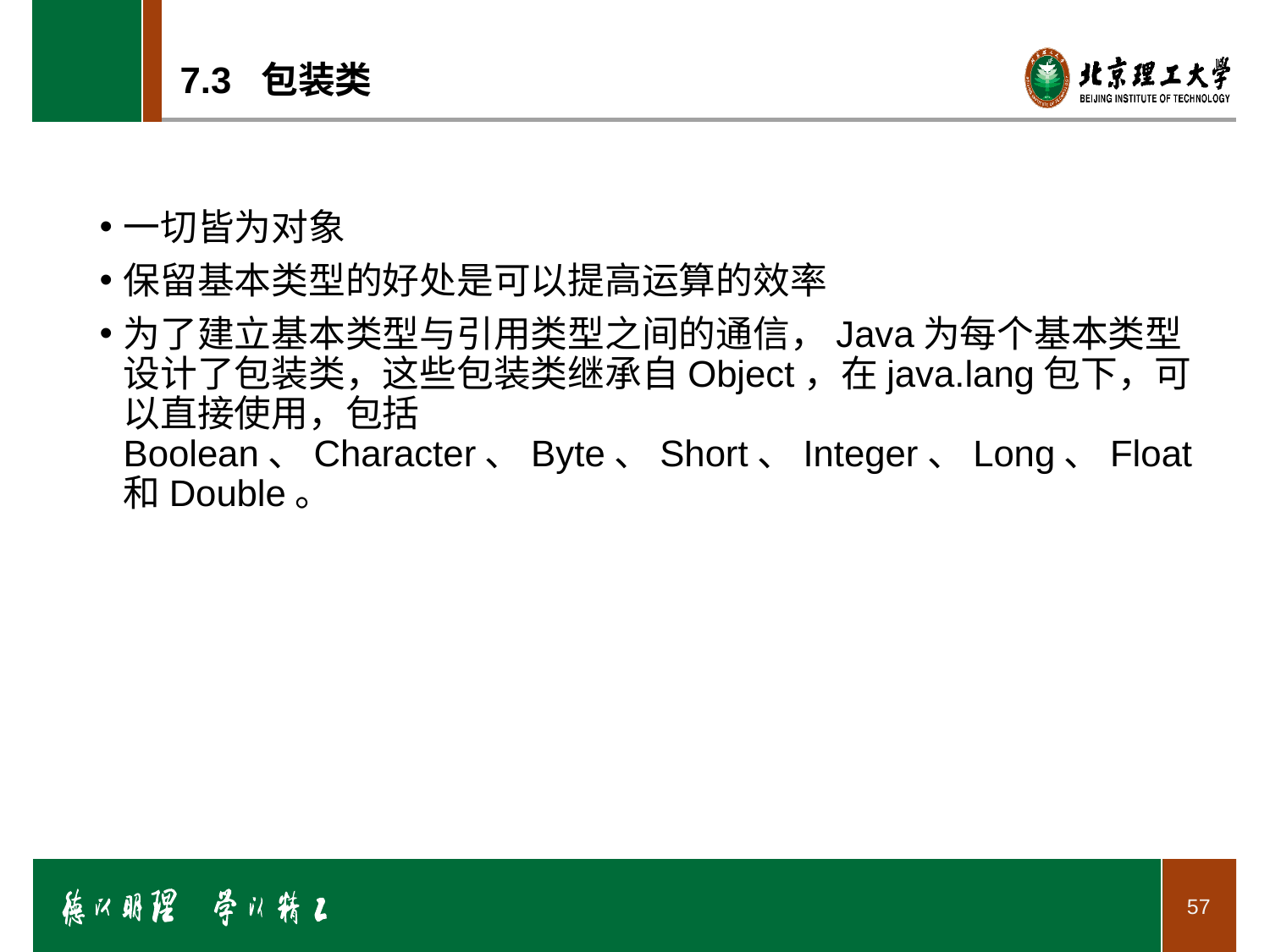

# 7.3  包装类
一切皆为对象
保留基本类型的好处是可以提高运算的效率
为了建立基本类型与引用类型之间的通信，Java为每个基本类型设计了包装类，这些包装类继承自Object，在java.lang包下，可以直接使用，包括Boolean、Character、Byte、Short、Integer、Long、Float和Double。